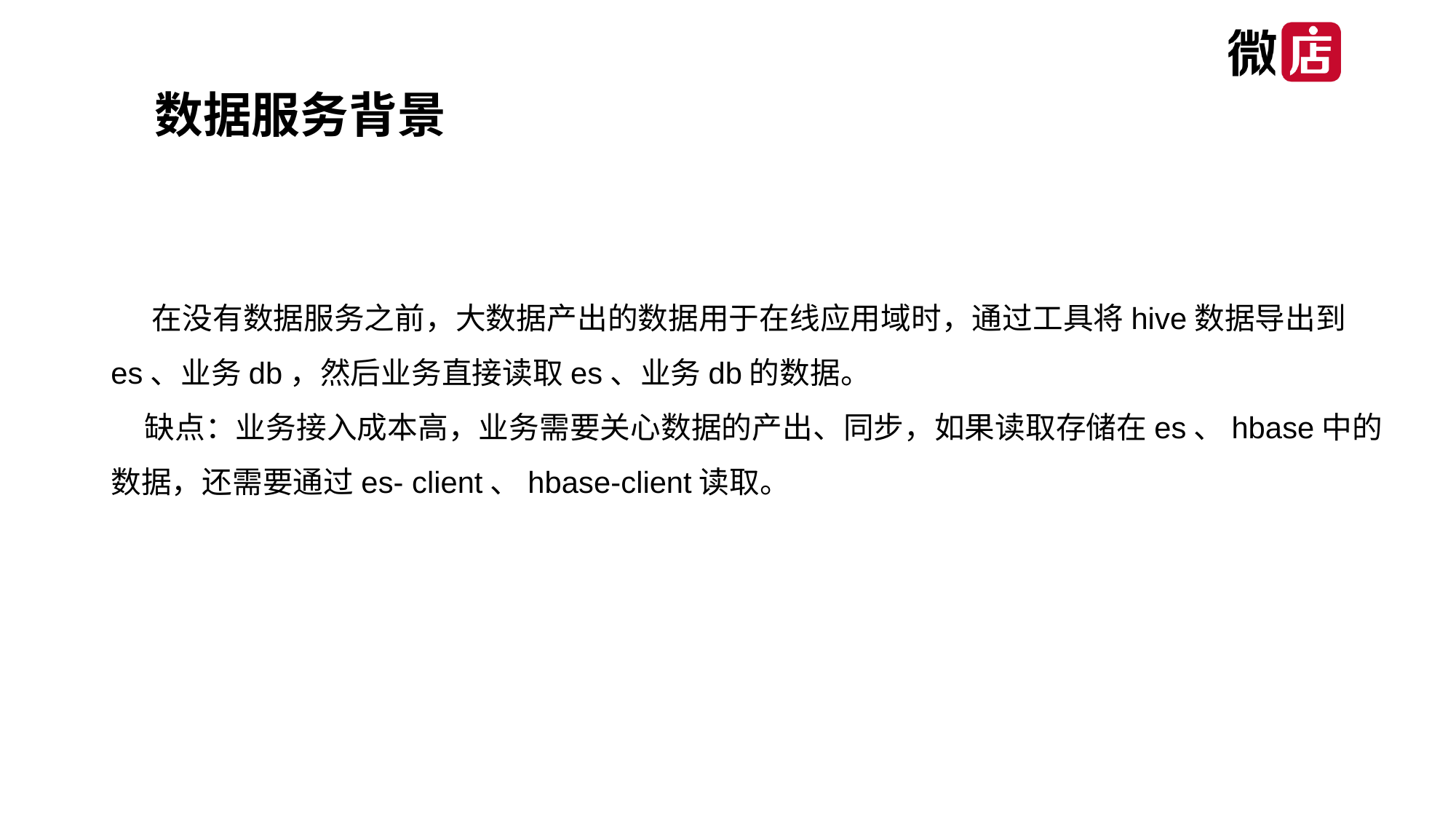

数据服务背景
# 在没有数据服务之前，大数据产出的数据用于在线应用域时，通过工具将hive数据导出到es、业务db，然后业务直接读取es、业务db的数据。 缺点：业务接入成本高，业务需要关心数据的产出、同步，如果读取存储在es、hbase中的数据，还需要通过es- client、hbase-client读取。